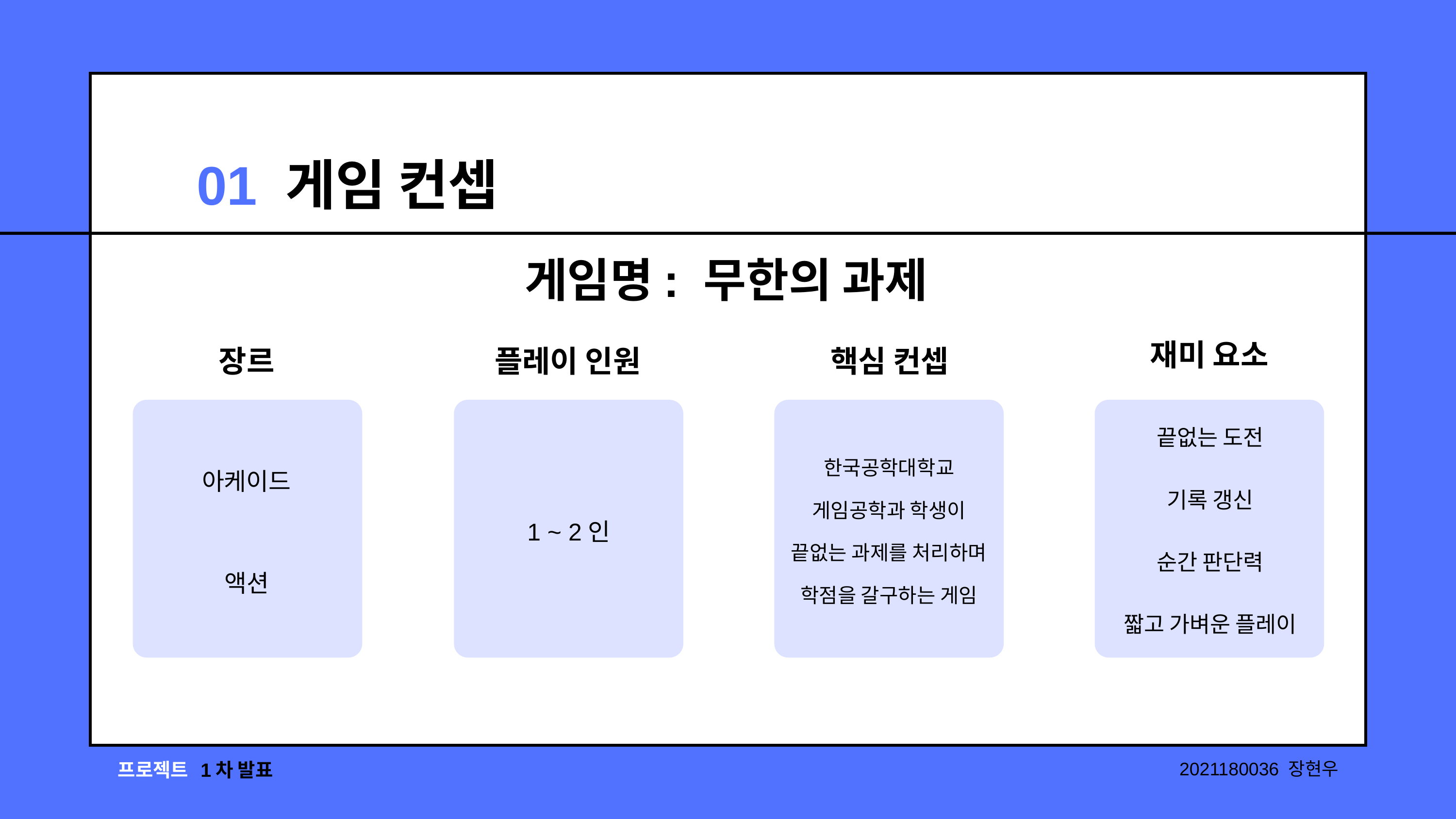

01 게임 컨셉

게임명: 무한의 과제
재미 요소
장르
플레이 인원
핵심 컨셉

끝없는 도전

기록 갱신

순간 판단력

짧고 가벼운 플레이
한국공학대학교

게임공학과 학생이

끝없는 과제를 처리하며

학점을 갈구하는 게임
아케이드

액션
1 ~ 2인
프로젝트
1차 발표
2021180036 장현우